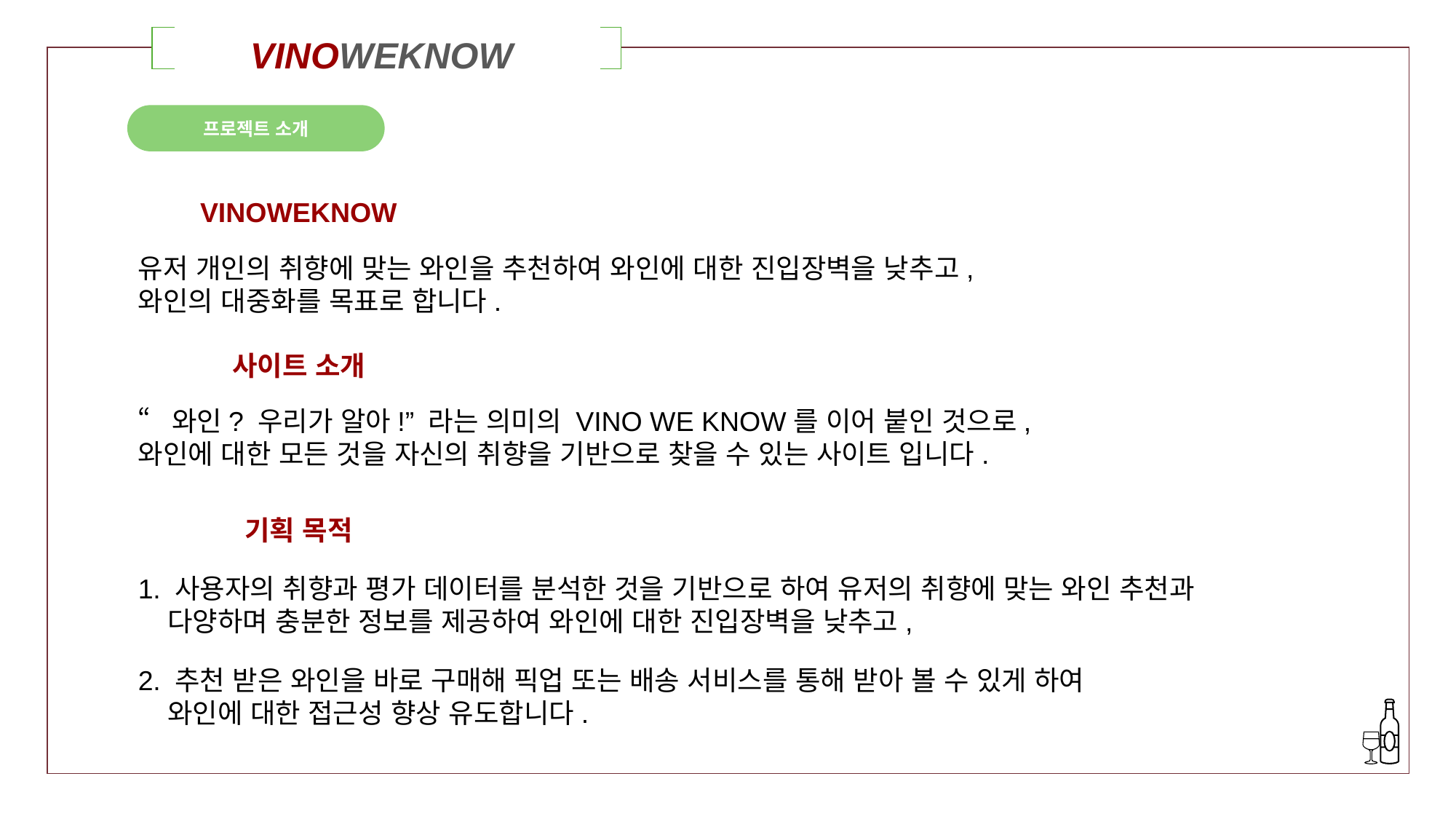

VINOWEKNOW
|  |  |  |
| --- | --- | --- |

프로젝트 소개
VINOWEKNOW
유저 개인의 취향에 맞는 와인을 추천하여 와인에 대한 진입장벽을 낮추고,
와인의 대중화를 목표로 합니다.
사이트 소개
“와인? 우리가 알아!” 라는 의미의 VINO WE KNOW를 이어 붙인 것으로,
와인에 대한 모든 것을 자신의 취향을 기반으로 찾을 수 있는 사이트 입니다.
기획 목적
1. 사용자의 취향과 평가 데이터를 분석한 것을 기반으로 하여 유저의 취향에 맞는 와인 추천과
   다양하며 충분한 정보를 제공하여 와인에 대한 진입장벽을 낮추고,
2. 추천 받은 와인을 바로 구매해 픽업 또는 배송 서비스를 통해 받아 볼 수 있게 하여
   와인에 대한 접근성 향상 유도합니다.